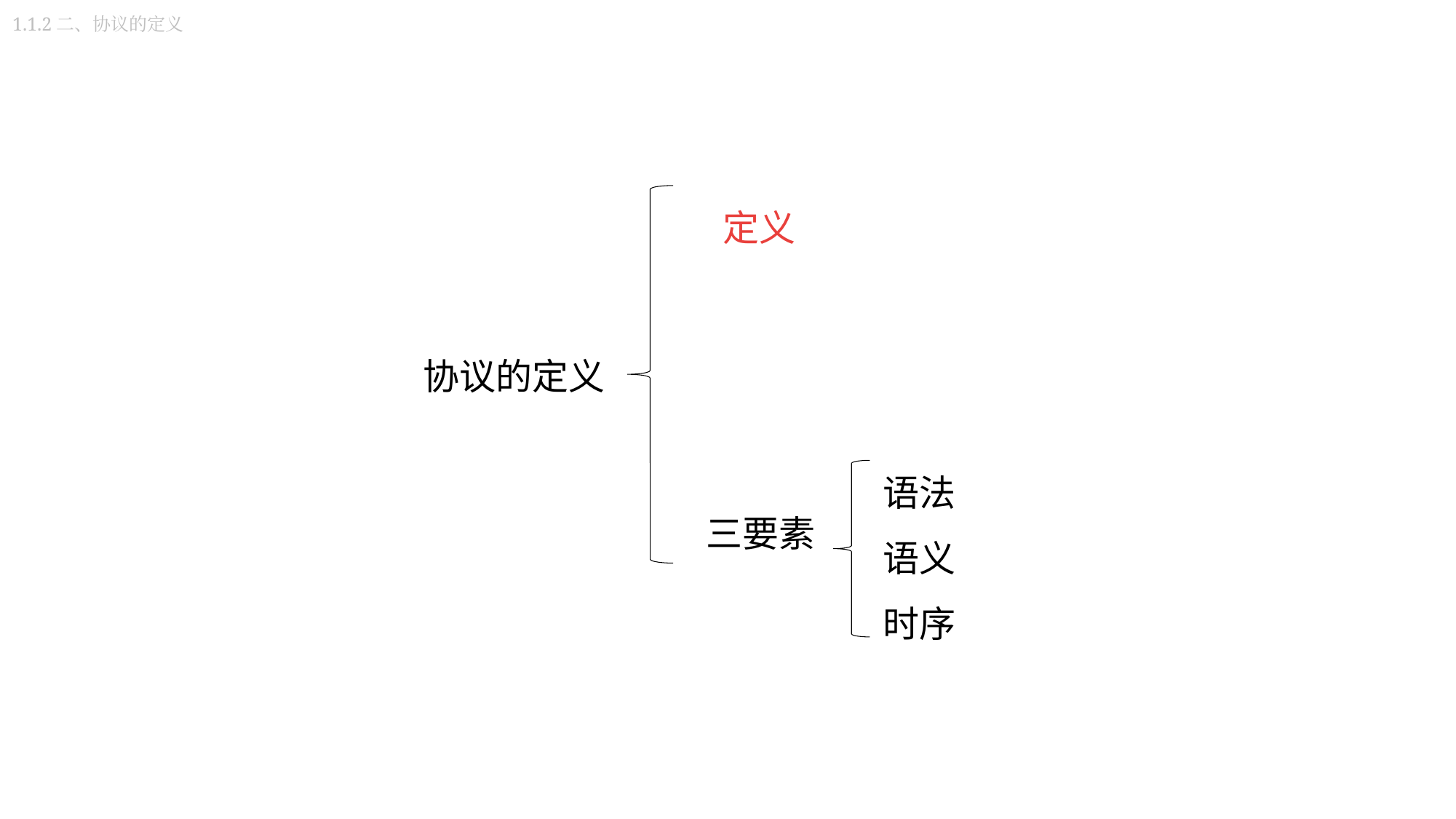

1.1.2二、协议的定义

 定义

三要素
协议的定义
语法
语义
时序